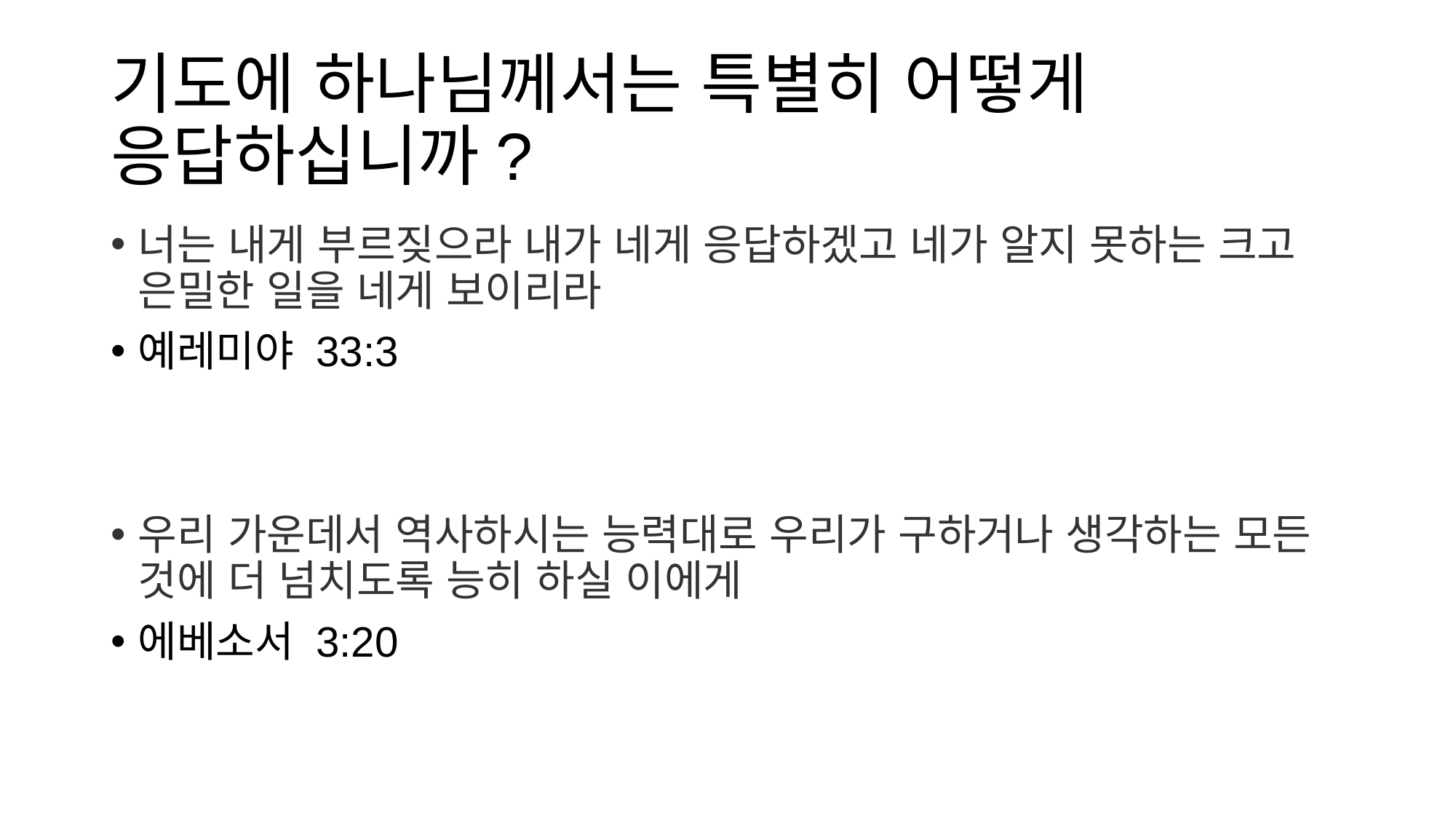

# 기도에 하나님께서는 특별히 어떻게 응답하십니까?
너는 내게 부르짖으라 내가 네게 응답하겠고 네가 알지 못하는 크고 은밀한 일을 네게 보이리라
예레미야 33:3

우리 가운데서 역사하시는 능력대로 우리가 구하거나 생각하는 모든 것에 더 넘치도록 능히 하실 이에게
에베소서 3:20